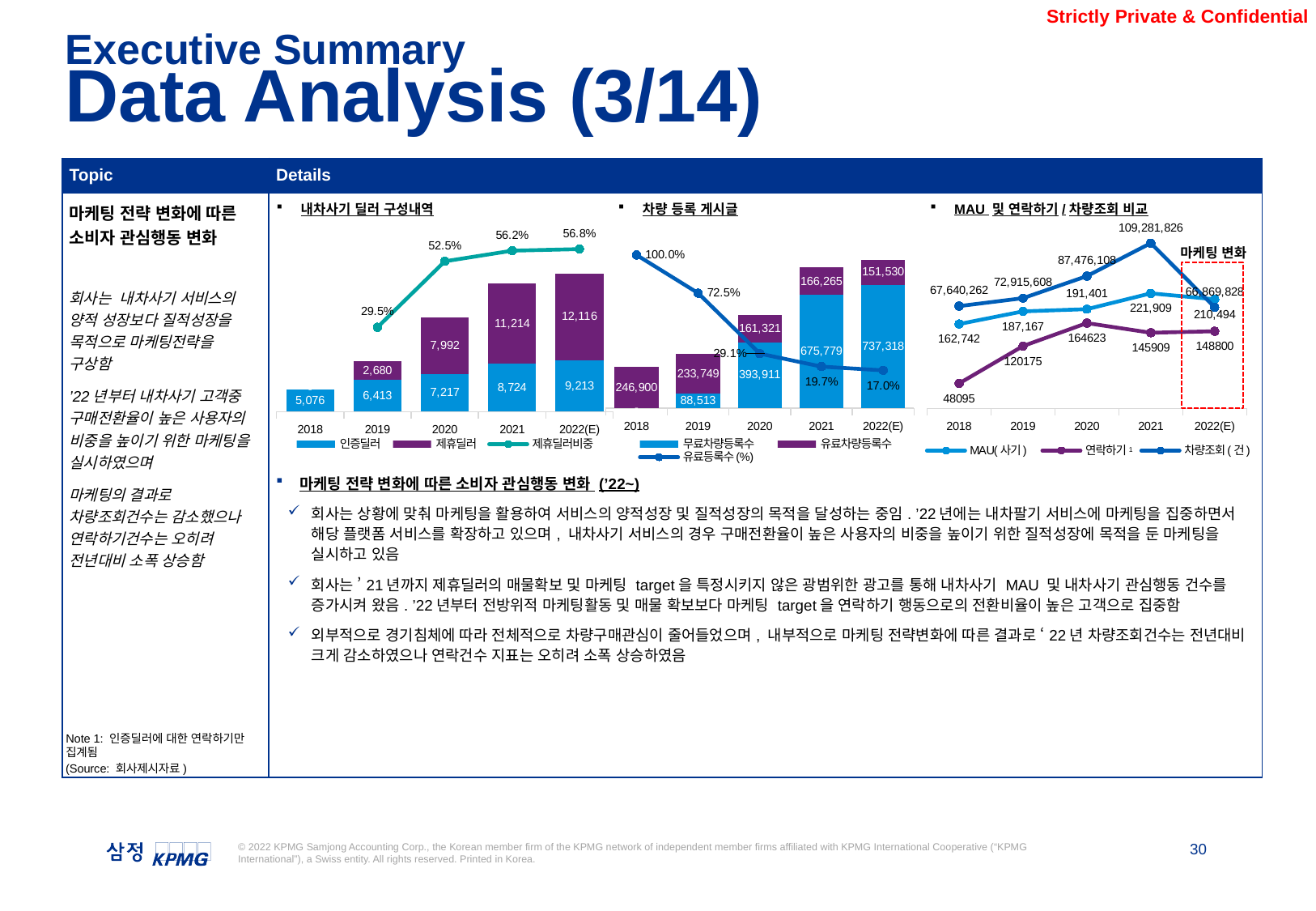

Executive Summary
Data Analysis (3/14)

### Chart

| Category | MAU(사기) | 연락하기 | 차량조회(건) |
|---|---|---|---|
| 2018 | 162741.83333333334 | 48095.0 | 67640262.0 |
| 2019 | 187167.11527596702 | 120175.0 | 72915608.0 |
| 2020 | 191400.75 | 164623.0 | 87476108.0 |
| 2021 | 221909.16666666666 | 145909.0 | 109281826.0 |
| 2022(E) | 210494.05000000002 | 148800.0 | 66869828.0 |
| Topic | Details |
| --- | --- |
| 마케팅 전략 변화에 따른 소비자 관심행동 변화 회사는 내차사기 서비스의 양적 성장보다 질적성장을 목적으로 마케팅전략을 구상함 ’22년부터 내차사기 고객중 구매전환율이 높은 사용자의 비중을 높이기 위한 마케팅을 실시하였으며 마케팅의 결과로 차량조회건수는 감소했으나 연락하기건수는 오히려 전년대비 소폭 상승함 | 마케팅 전략 변화에 따른 소비자 관심행동 변화 (’22~) 회사는 상황에 맞춰 마케팅을 활용하여 서비스의 양적성장 및 질적성장의 목적을 달성하는 중임. ’22년에는 내차팔기 서비스에 마케팅을 집중하면서 해당 플랫폼 서비스를 확장하고 있으며, 내차사기 서비스의 경우 구매전환율이 높은 사용자의 비중을 높이기 위한 질적성장에 목적을 둔 마케팅을 실시하고 있음 회사는 ’21년까지 제휴딜러의 매물확보 및 마케팅 target을 특정시키지 않은 광범위한 광고를 통해 내차사기 MAU 및 내차사기 관심행동 건수를 증가시켜 왔음. ’22년부터 전방위적 마케팅활동 및 매물 확보보다 마케팅 target을 연락하기 행동으로의 전환비율이 높은 고객으로 집중함 외부적으로 경기침체에 따라 전체적으로 차량구매관심이 줄어들었으며, 내부적으로 마케팅 전략변화에 따른 결과로 ‘22년 차량조회건수는 전년대비 크게 감소하였으나 연락건수 지표는 오히려 소폭 상승하였음 |
내차사기 딜러 구성내역
차량 등록 게시글
MAU 및 연락하기/차량조회 비교

### Chart

| Category | 인증딜러 | 제휴딜러 | 제휴딜러비중 |
|---|---|---|---|
| 2018 | 5076.0 | 0.0 | None |
| 2019 | 6413.0 | 2680.0 | 0.294732211591334 |
| 2020 | 7217.0 | 7992.0 | 0.5254783351962654 |
| 2021 | 8724.0 | 11214.0 | 0.5624435750827566 |
| 2022(E) | 9213.0 | 12116.0 | 0.5680528857424164 |

### Chart

| Category | 무료차량등록수 | 유료차량등록수 | 유료등록수(%) |
|---|---|---|---|
| 2018 | 0.0 | 246900.0 | 1.0 |
| 2019 | 88513.29238050256 | 233748.7076194975 | 0.725337481985147 |
| 2020 | 393911.299037009 | 161320.700962991 | 0.29054647600100675 |
| 2021 | 675779.0 | 166265.0 | 0.19745405228230353 |
| 2022(E) | 737318.0 | 151530.0 | 0.17047909203823375 |
마케팅 변화

1
Note 1: 인증딜러에 대한 연락하기만 집계됨
(Source: 회사제시자료)